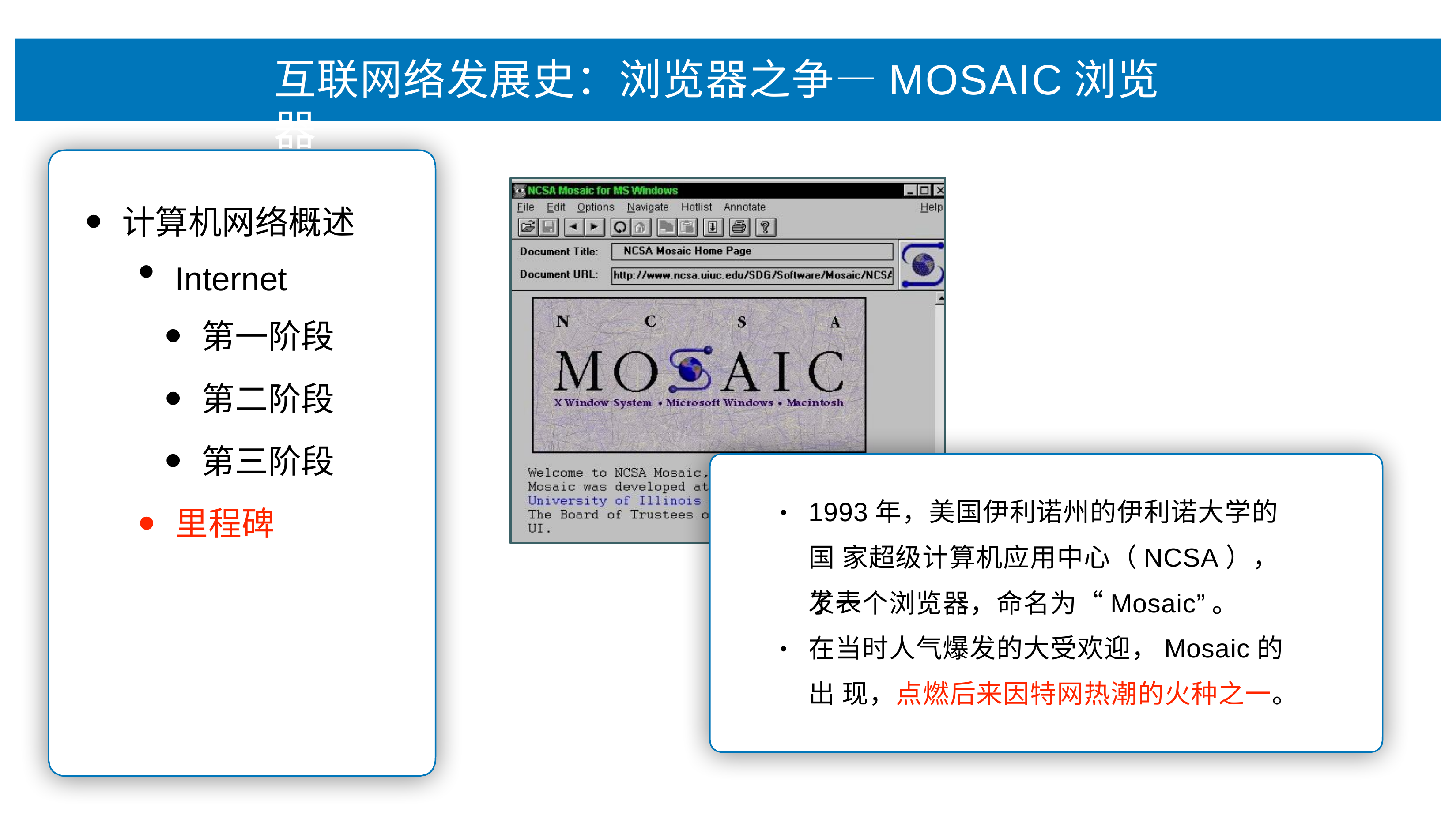

# 互联⽹络发展史：浏览器之争—MOSAIC浏览器

计算机⽹络概述
Internet
第⼀阶段
第⼆阶段
第三阶段
⾥程碑

1993年，美国伊利诺州的伊利诺⼤学的国 家超级计算机应⽤中⼼（NCSA），发表
•
了⼀个浏览器，命名为“Mosaic”。
在当时⼈⽓爆发的⼤受欢迎，Mosaic的出 现，点燃后来因特⽹热潮的⽕种之⼀。
•